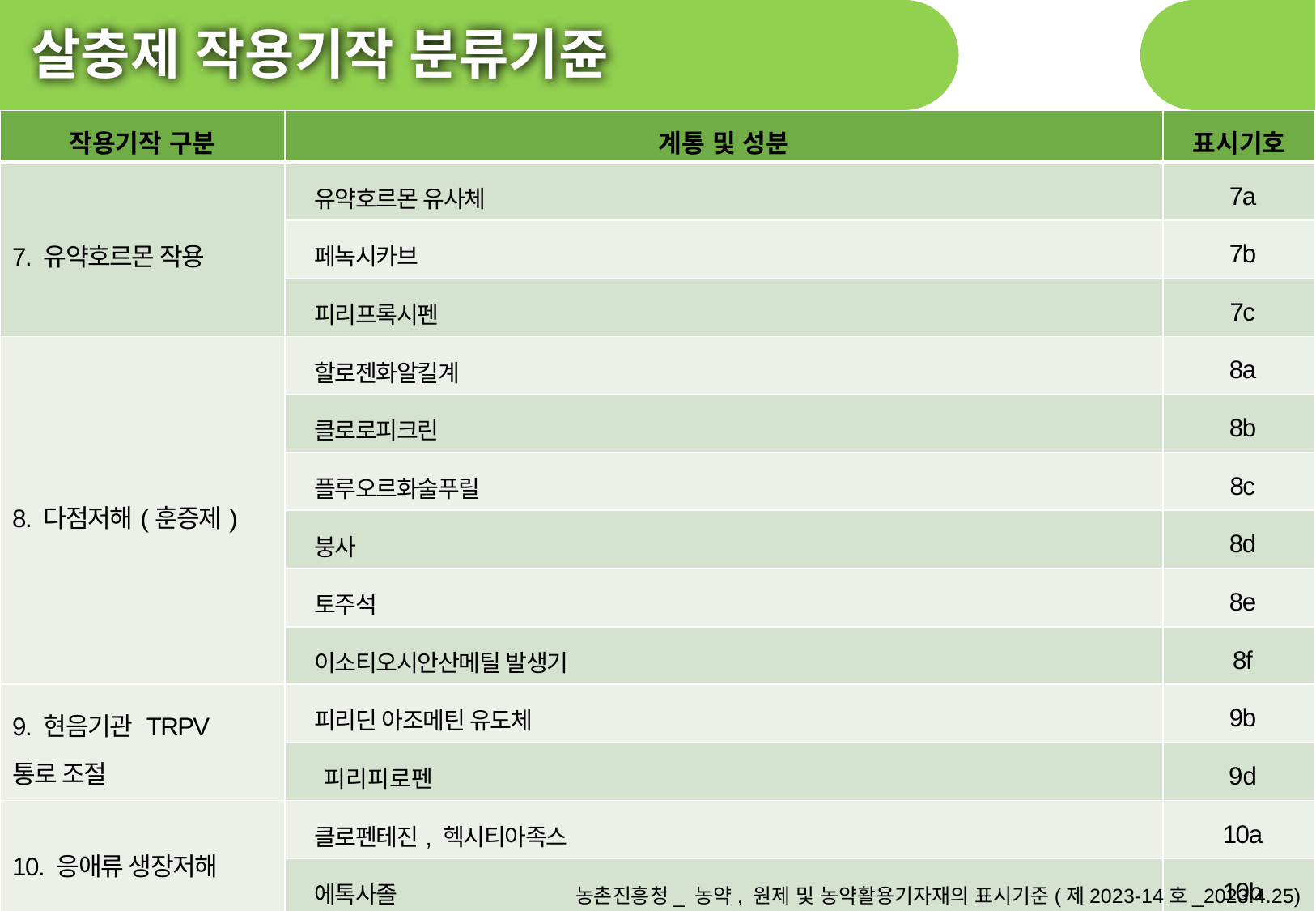

살충제 작용기작 분류기쥰
| 작용기작 구분 | 계통 및 성분 | 표시기호 |
| --- | --- | --- |
| 7. 유약호르몬 작용 | 유약호르몬 유사체 | 7a |
|  | 페녹시카브 | 7b |
|  | 피리프록시펜 | 7c |
| 8. 다점저해(훈증제) | 할로젠화알킬계 | 8a |
|  | 클로로피크린 | 8b |
|  | 플루오르화술푸릴 | 8c |
|  | 붕사 | 8d |
|  | 토주석 | 8e |
|  | 이소티오시안산메틸 발생기 | 8f |
| 9. 현음기관 TRPV 통로 조절 | 피리딘 아조메틴 유도체 | 9b |
|  | 피리피로펜 | 9d |
| 10. 응애류 생장저해 | 클로펜테진, 헥시티아족스 | 10a |
|  | 에톡사졸 | 10b |
| 11. 미생물에 의한 중장 세포막 파괴 | B.t 독성 단백질 | 11a |
|  | B.t 아종의 독성 단백질 | 11b |
농촌진흥청_ 농약, 원제 및 농약활용기자재의 표시기준(제2023-14호_2023.4.25)